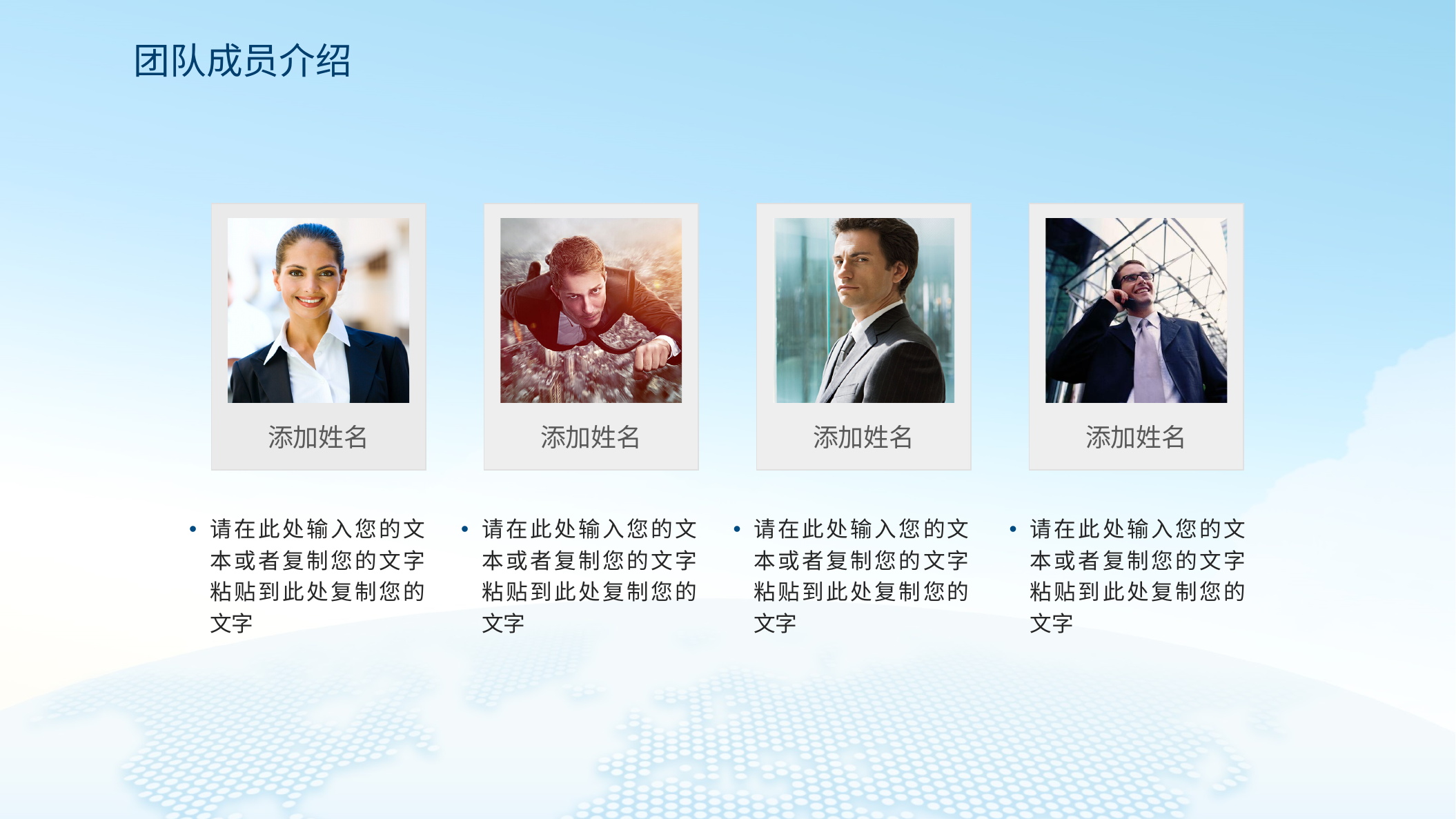

团队成员介绍

添加姓名

添加姓名

添加姓名

添加姓名
请在此处输入您的文本或者复制您的文字粘贴到此处复制您的文字
请在此处输入您的文本或者复制您的文字粘贴到此处复制您的文字
请在此处输入您的文本或者复制您的文字粘贴到此处复制您的文字
请在此处输入您的文本或者复制您的文字粘贴到此处复制您的文字